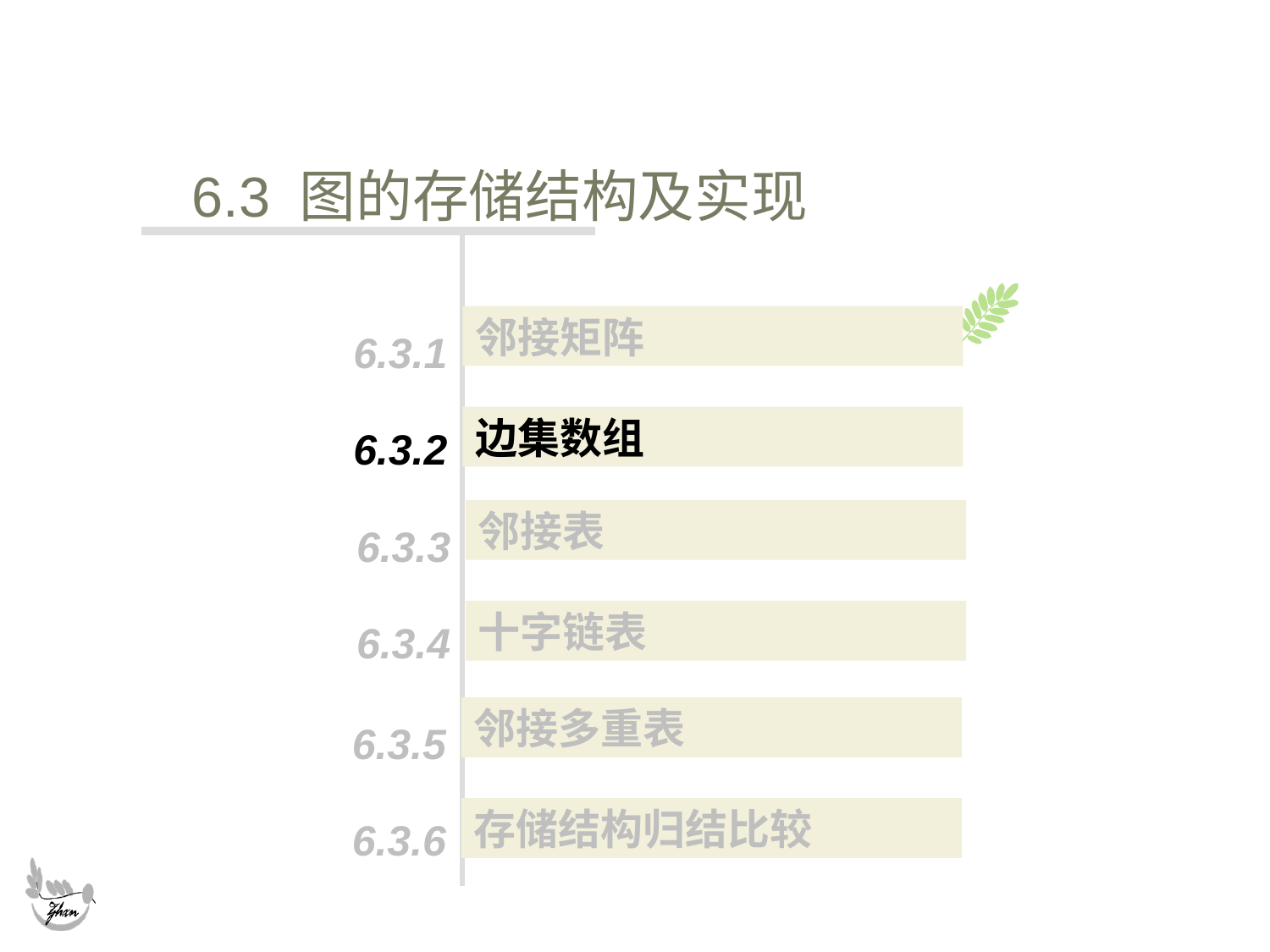

#
6.3 图的存储结构及实现

邻接矩阵
6.3.1
6.3.2
边集数组
邻接表
6.3.3
6.3.4
十字链表
邻接多重表
6.3.5
6.3.6
存储结构归结比较